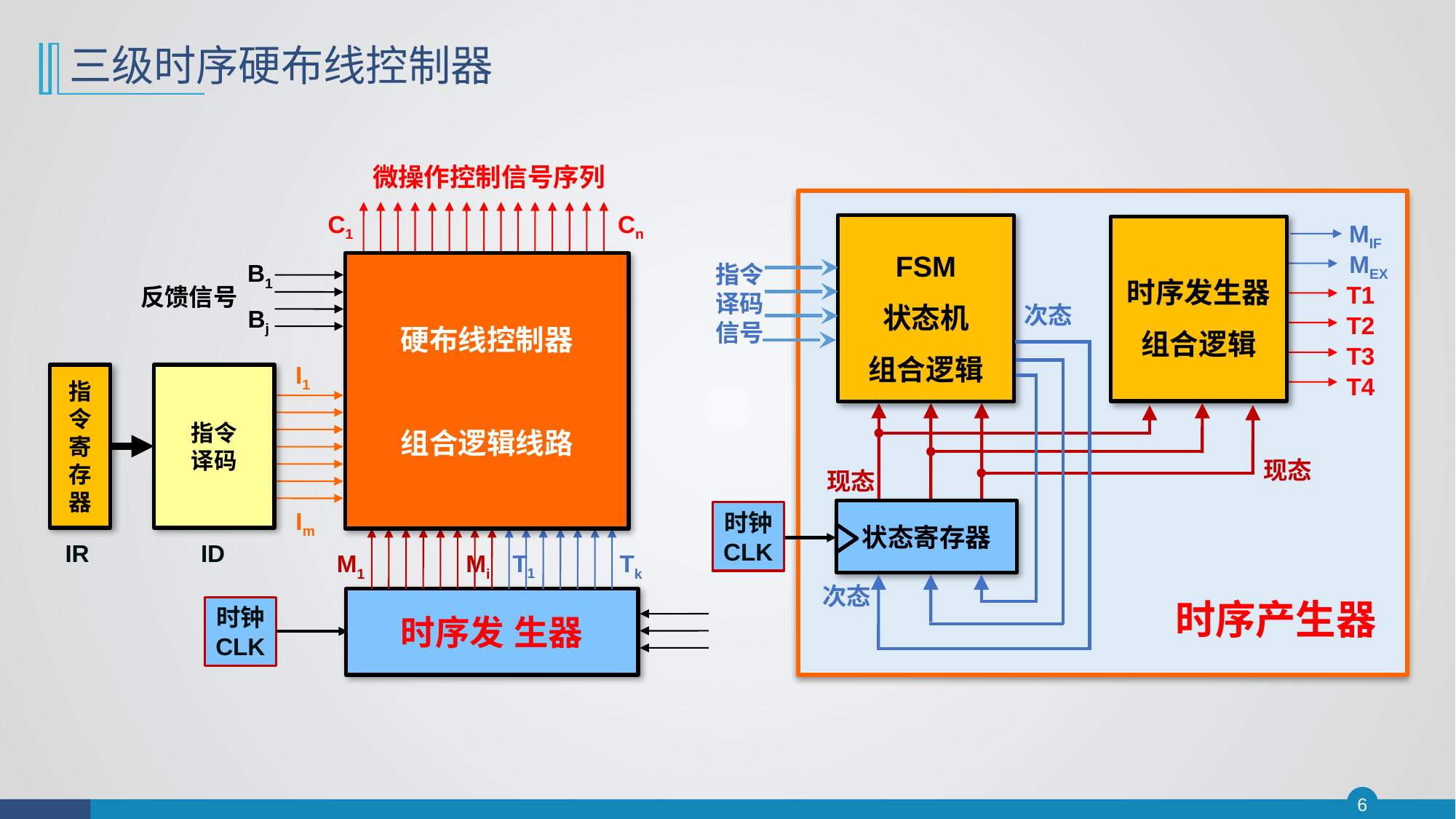

# 三级时序硬布线控制器
微操作控制信号序列

C1
Cn

时序产生器

MIF

MEX

T1

T2

T3

T4
FSM
状态机
组合逻辑
时序发生器
组合逻辑
指令译码信号
次态

现态

现态
状态寄存器
时钟
CLK

次态
B1
Bj

硬布线控制器

组合逻辑线路

反馈信号
I1
Im
指令
译码
指令寄存器

T1
Tk
M1
Mi
IR
ID
时序发 生器
时钟
CLK